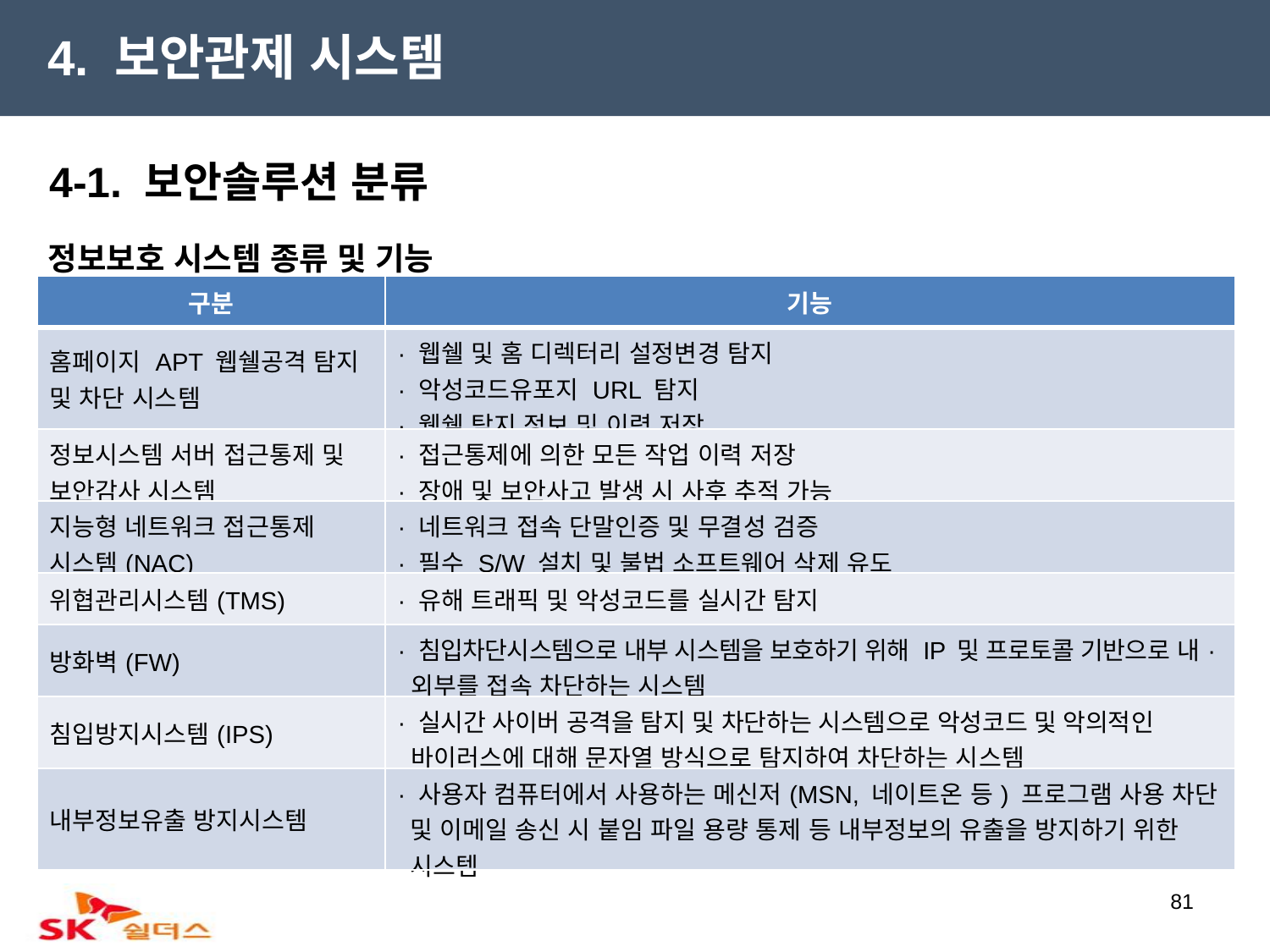

4. 보안관제 시스템
4-1. 보안솔루션 분류
정보보호 시스템 종류 및 기능
| 구분 | 기능 |
| --- | --- |
| 홈페이지 APT 웹쉘공격 탐지 및 차단 시스템 | · 웹쉘 및 홈 디렉터리 설정변경 탐지 · 악성코드유포지 URL 탐지 · 웹쉘 탐지 정보 및 이력 저장 |
| 정보시스템 서버 접근통제 및 보안감사 시스템 | · 접근통제에 의한 모든 작업 이력 저장 · 장애 및 보안사고 발생 시 사후 추적 가능 |
| 지능형 네트워크 접근통제 시스템(NAC) | · 네트워크 접속 단말인증 및 무결성 검증 · 필수 S/W 설치 및 불법 소프트웨어 삭제 유도 |
| 위협관리시스템(TMS) | · 유해 트래픽 및 악성코드를 실시간 탐지 |
| 방화벽(FW) | · 침입차단시스템으로 내부 시스템을 보호하기 위해 IP 및 프로토콜 기반으로 내·외부를 접속 차단하는 시스템 |
| 침입방지시스템(IPS) | · 실시간 사이버 공격을 탐지 및 차단하는 시스템으로 악성코드 및 악의적인 바이러스에 대해 문자열 방식으로 탐지하여 차단하는 시스템 |
| 내부정보유출 방지시스템 | · 사용자 컴퓨터에서 사용하는 메신저(MSN, 네이트온 등) 프로그램 사용 차단 및 이메일 송신 시 붙임 파일 용량 통제 등 내부정보의 유출을 방지하기 위한 시스템 |
81